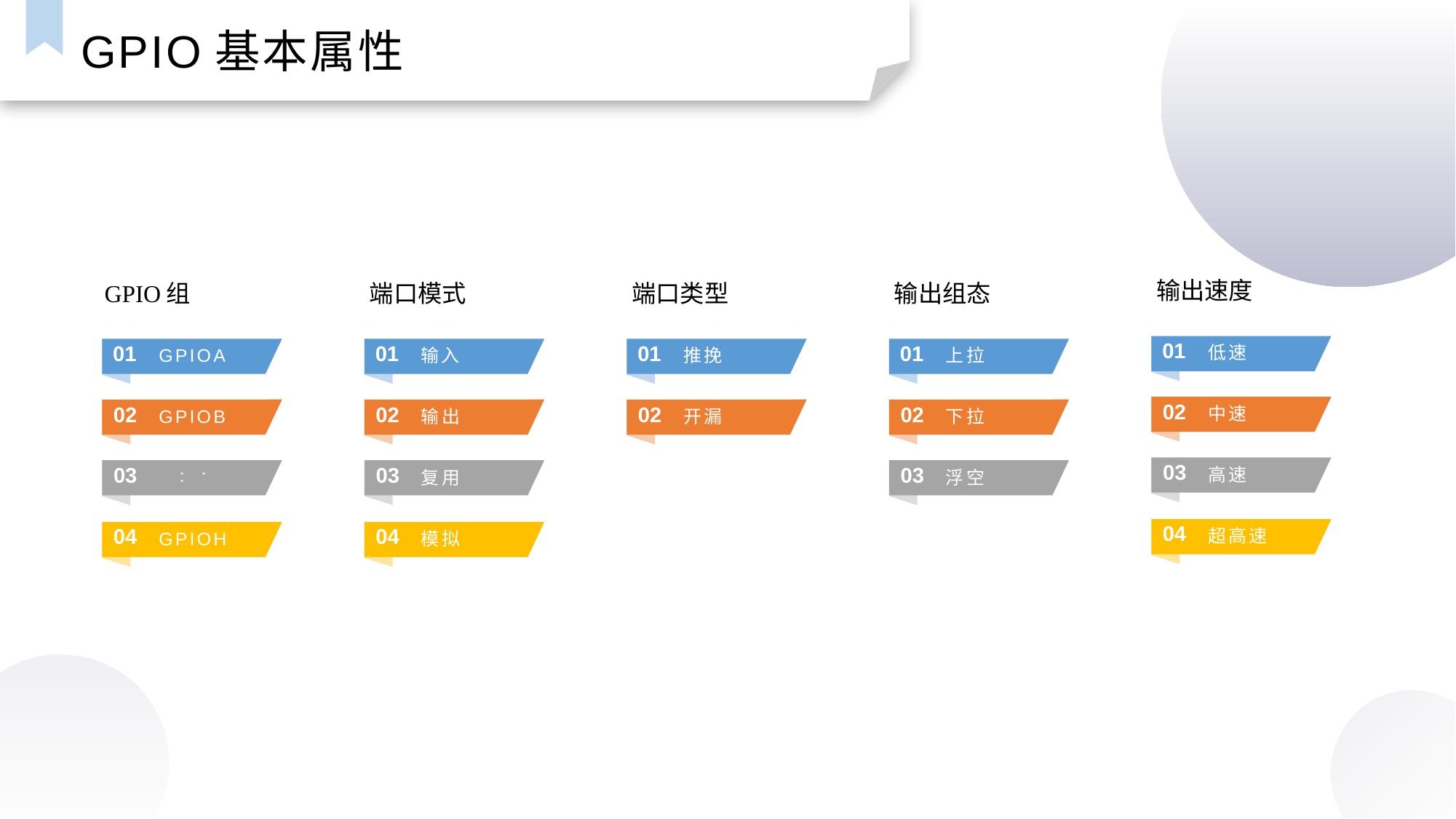

GPIO基本属性
输出速度
01

低速

02

中速

03

高速

04

超高速

GPIO组
01

GPIOA

02

GPIOB

03

...

04

GPIOH

端口模式
01

输入

02

输出

03

复用

04

模拟

端口类型
01

推挽

02

开漏

输出组态
01

上拉

02

下拉

03

浮空